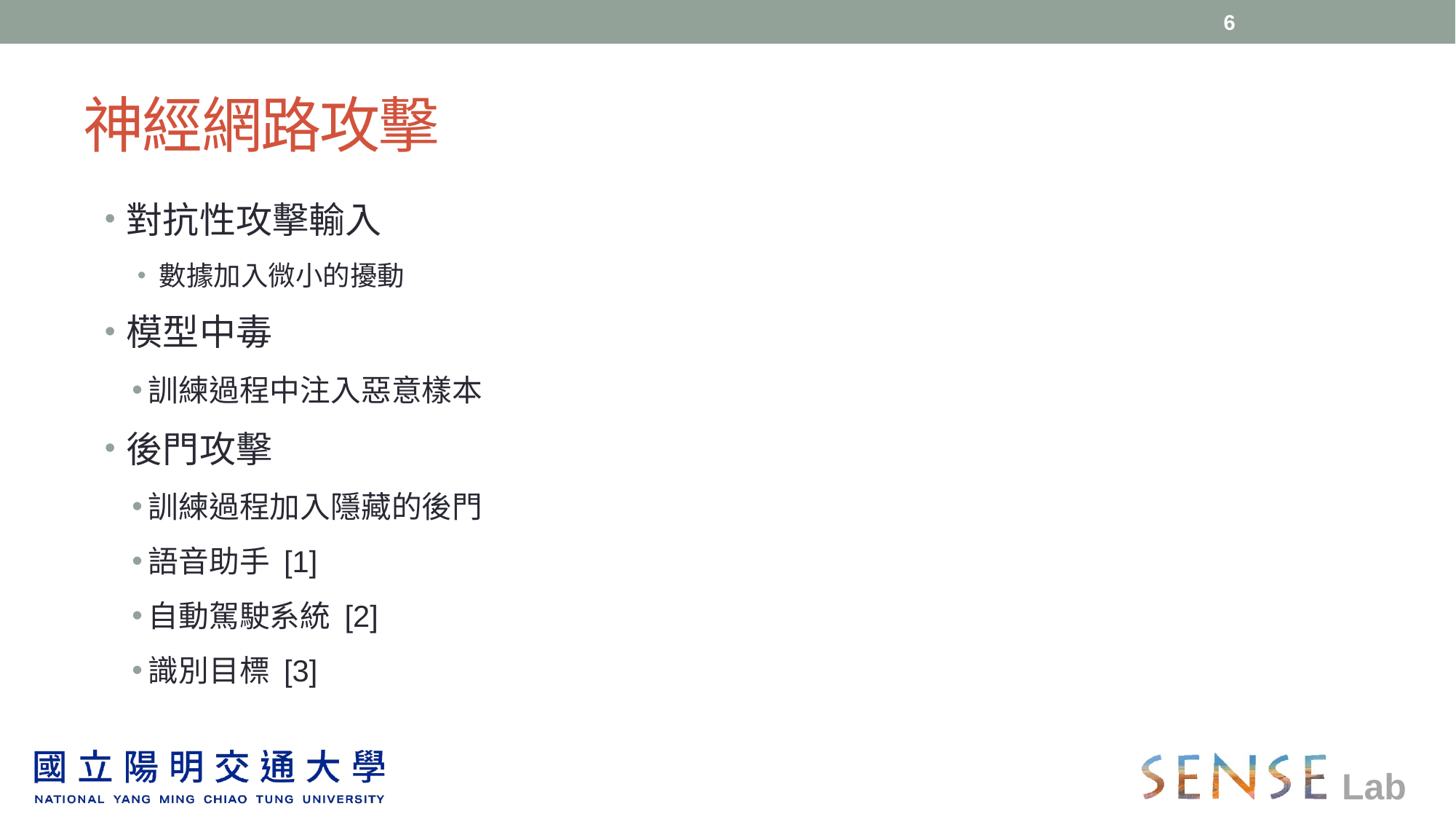

6
# 神經網路攻擊
對抗性攻擊輸入
數據加入微小的擾動
模型中毒
訓練過程中注入惡意樣本
後門攻擊
訓練過程加入隱藏的後門
語音助手 [1]
自動駕駛系統 [2]
識別目標 [3]